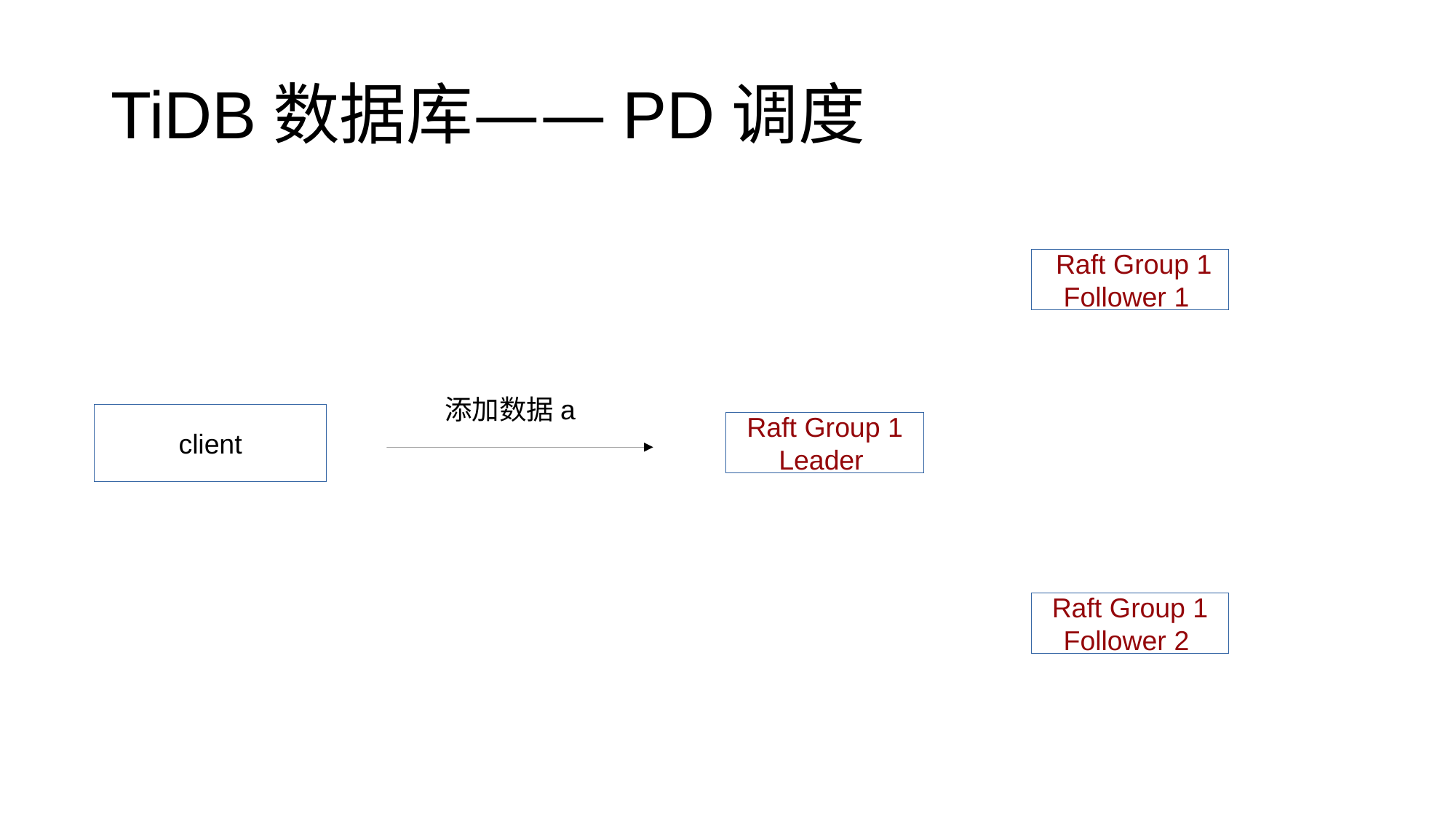

TiDB数据库——PD调度
 Raft Group 1
Follower 1
添加数据a
client
Raft Group 1
Leader

Raft Group 1
Follower 2